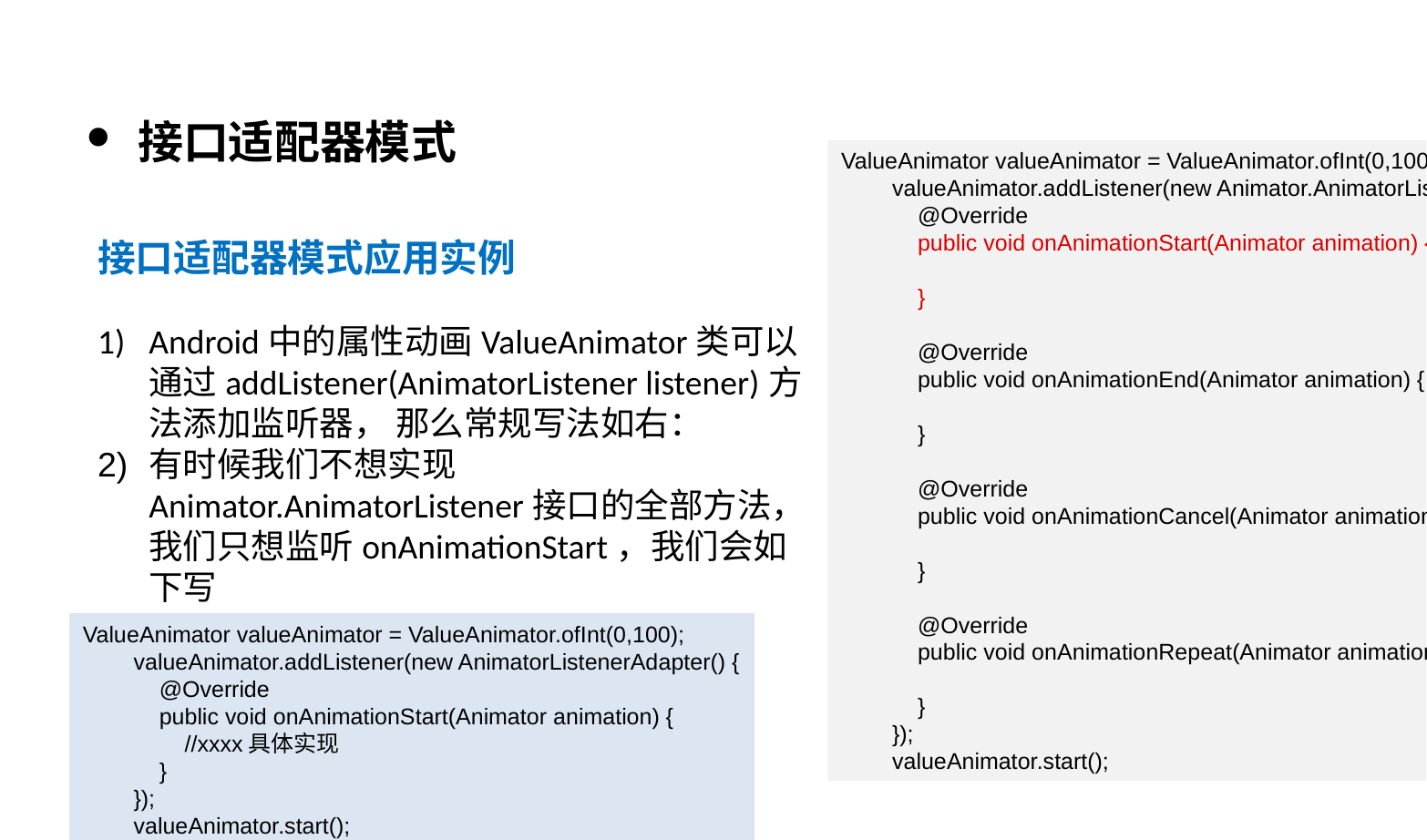

接口适配器模式
ValueAnimator valueAnimator = ValueAnimator.ofInt(0,100);
        valueAnimator.addListener(new Animator.AnimatorListener() {
            @Override
            public void onAnimationStart(Animator animation) {

            }

            @Override
            public void onAnimationEnd(Animator animation) {

            }

            @Override
            public void onAnimationCancel(Animator animation) {

            }

            @Override
            public void onAnimationRepeat(Animator animation) {

            }
        });
        valueAnimator.start();

接口适配器模式应用实例

Android中的属性动画ValueAnimator类可以
通过addListener(AnimatorListener listener)方
法添加监听器， 那么常规写法如右：
有时候我们不想实现
Animator.AnimatorListener接口的全部方法，
我们只想监听onAnimationStart，我们会如
下写

ValueAnimator valueAnimator = ValueAnimator.ofInt(0,100);
        valueAnimator.addListener(new AnimatorListenerAdapter() {
            @Override
            public void onAnimationStart(Animator animation) {
                //xxxx具体实现
            }
        });
        valueAnimator.start();